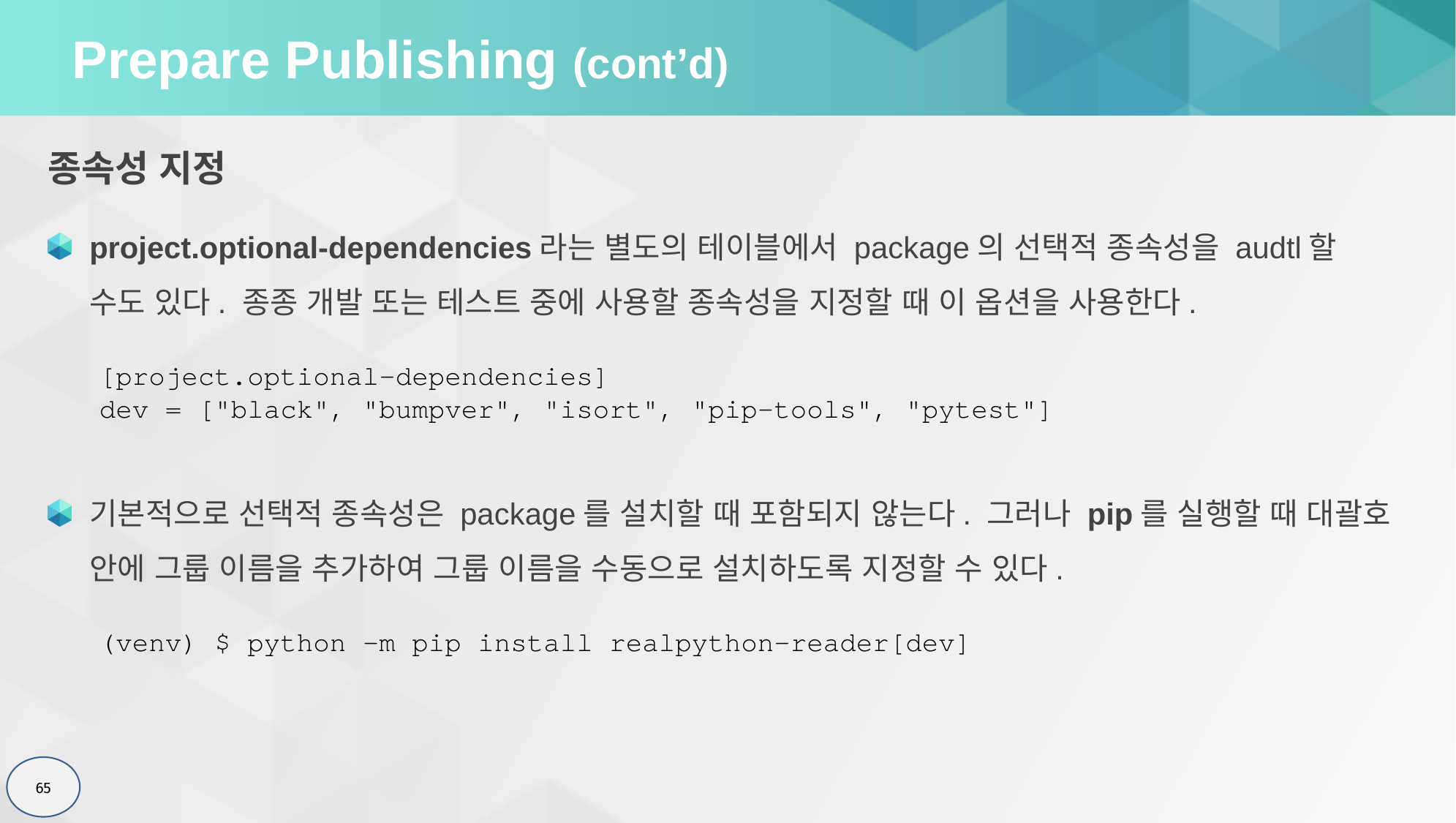

# Prepare Publishing (cont’d)
종속성 지정
project.optional-dependencies라는 별도의 테이블에서 package의 선택적 종속성을 audtl할 수도 있다. 종종 개발 또는 테스트 중에 사용할 종속성을 지정할 때 이 옵션을 사용한다.

[project.optional-dependencies]
dev = ["black", "bumpver", "isort", "pip-tools", "pytest"]
기본적으로 선택적 종속성은 package를 설치할 때 포함되지 않는다. 그러나 pip를 실행할 때 대괄호 안에 그룹 이름을 추가하여 그룹 이름을 수동으로 설치하도록 지정할 수 있다.

(venv) $ python -m pip install realpython-reader[dev]